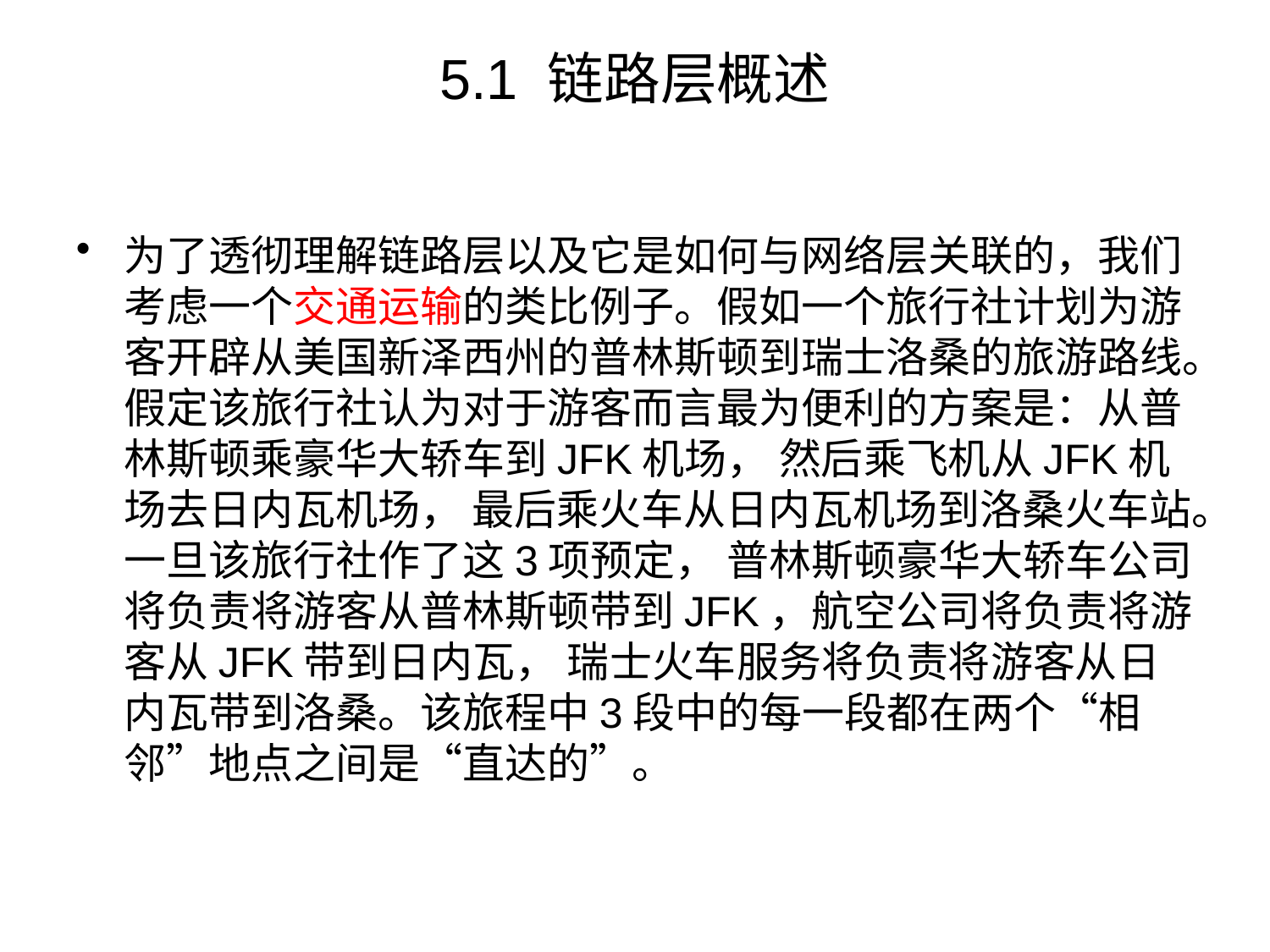

# 5.1 链路层概述
为了透彻理解链路层以及它是如何与网络层关联的，我们考虑一个交通运输的类比例子。假如一个旅行社计划为游客开辟从美国新泽西州的普林斯顿到瑞士洛桑的旅游路线。假定该旅行社认为对于游客而言最为便利的方案是：从普林斯顿乘豪华大轿车到JFK机场， 然后乘飞机从JFK机场去日内瓦机场， 最后乘火车从日内瓦机场到洛桑火车站。一旦该旅行社作了这3项预定， 普林斯顿豪华大轿车公司将负责将游客从普林斯顿带到JFK，航空公司将负责将游客从JFK带到日内瓦， 瑞士火车服务将负责将游客从日内瓦带到洛桑。该旅程中3段中的每一段都在两个“相邻”地点之间是“直达的”。